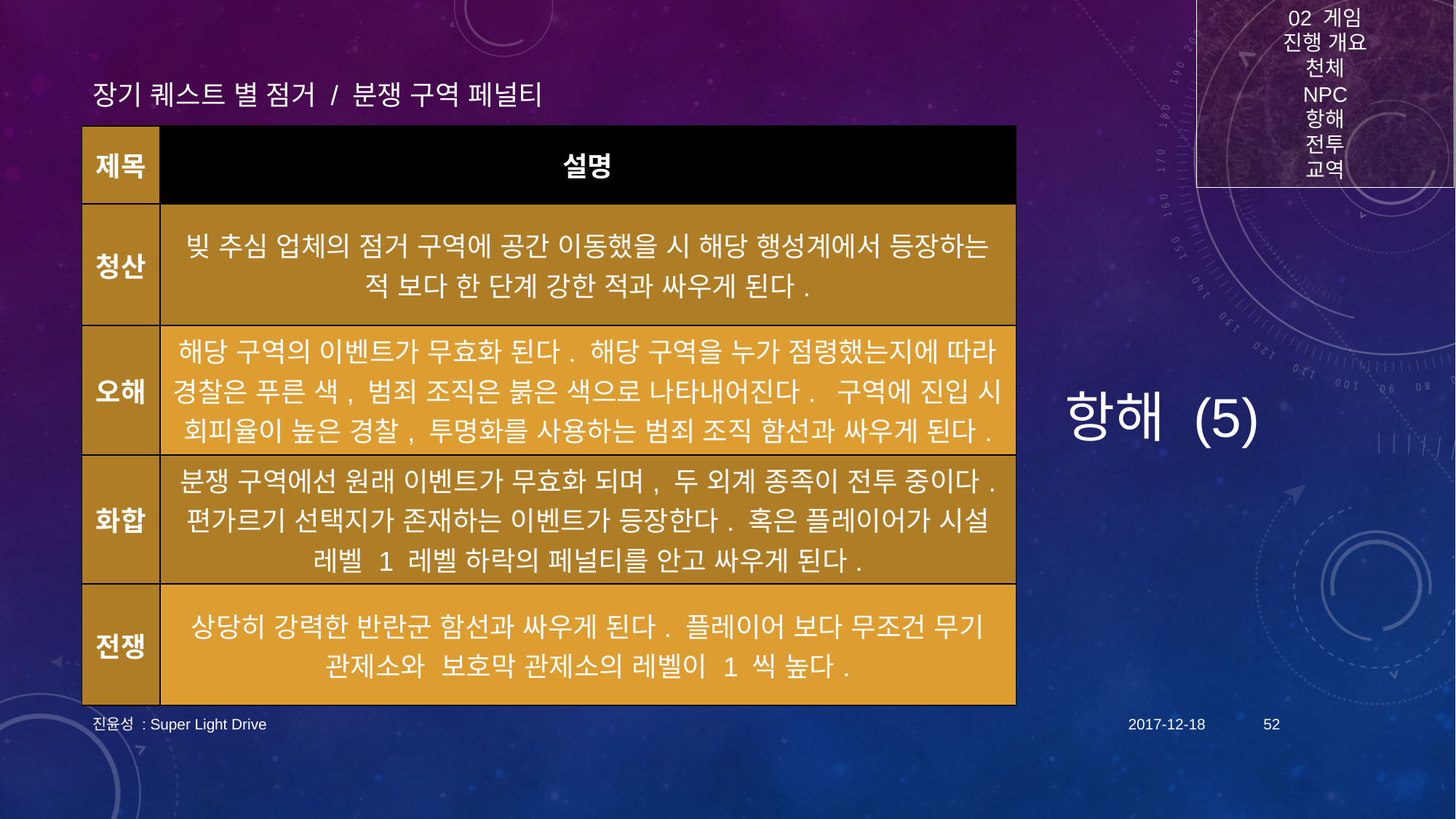

02 게임
진행 개요
천체
NPC
항해
전투
교역
# 항해 (5)
장기 퀘스트 별 점거 / 분쟁 구역 페널티
| 제목 | 설명 |
| --- | --- |
| 청산 | 빚 추심 업체의 점거 구역에 공간 이동했을 시 해당 행성계에서 등장하는 적 보다 한 단계 강한 적과 싸우게 된다. |
| 오해 | 해당 구역의 이벤트가 무효화 된다. 해당 구역을 누가 점령했는지에 따라 경찰은 푸른 색, 범죄 조직은 붉은 색으로 나타내어진다. 구역에 진입 시 회피율이 높은 경찰, 투명화를 사용하는 범죄 조직 함선과 싸우게 된다. |
| 화합 | 분쟁 구역에선 원래 이벤트가 무효화 되며, 두 외계 종족이 전투 중이다. 편가르기 선택지가 존재하는 이벤트가 등장한다. 혹은 플레이어가 시설 레벨 1 레벨 하락의 페널티를 안고 싸우게 된다. |
| 전쟁 | 상당히 강력한 반란군 함선과 싸우게 된다. 플레이어 보다 무조건 무기 관제소와 보호막 관제소의 레벨이 1 씩 높다. |
진윤성 : Super Light Drive
2017-12-18
52